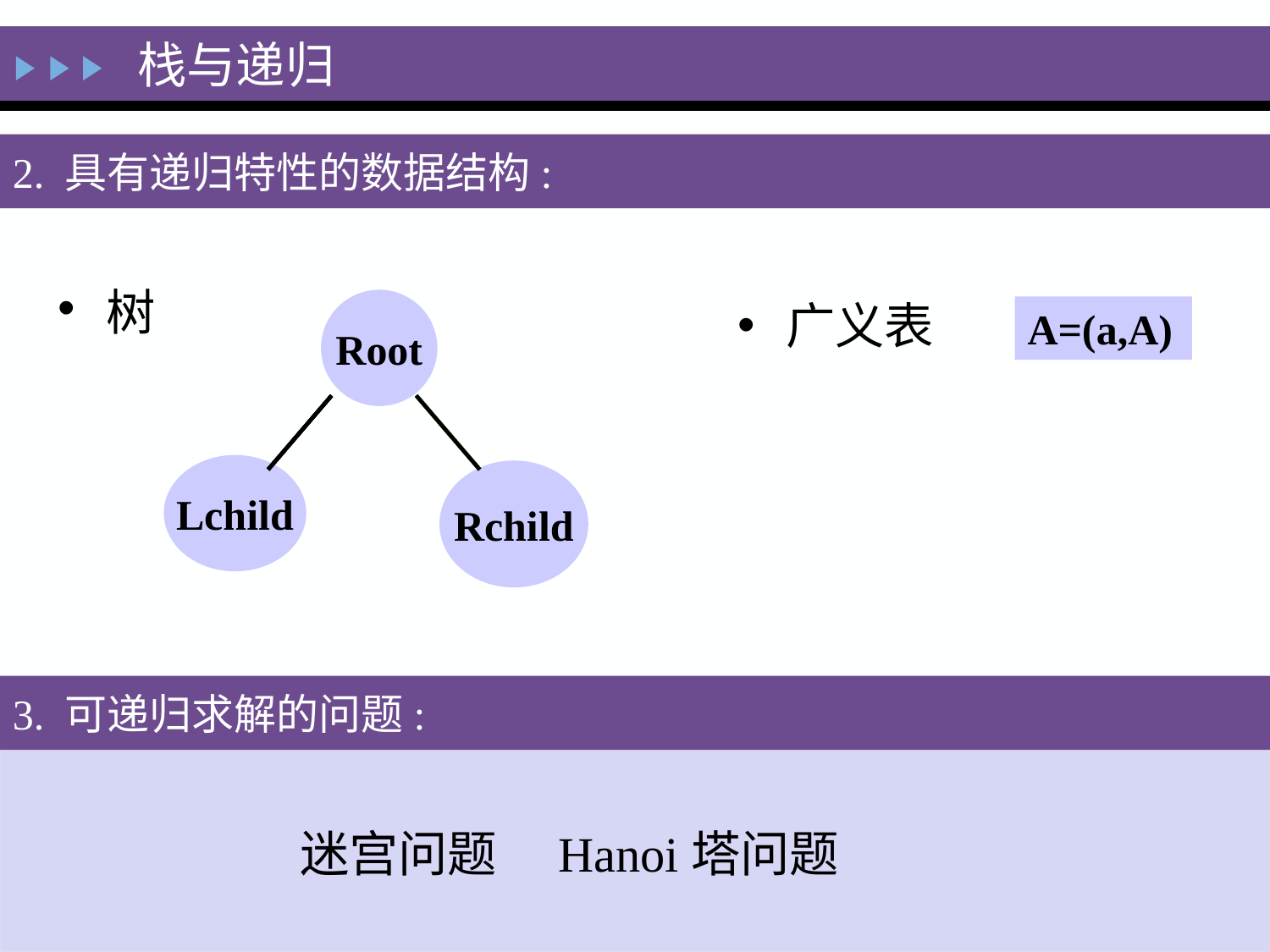

栈与递归
2. 具有递归特性的数据结构:
树
广义表
Root
A=(a,A)

Lchild
Rchild
3. 可递归求解的问题:

　迷宫问题　Hanoi塔问题